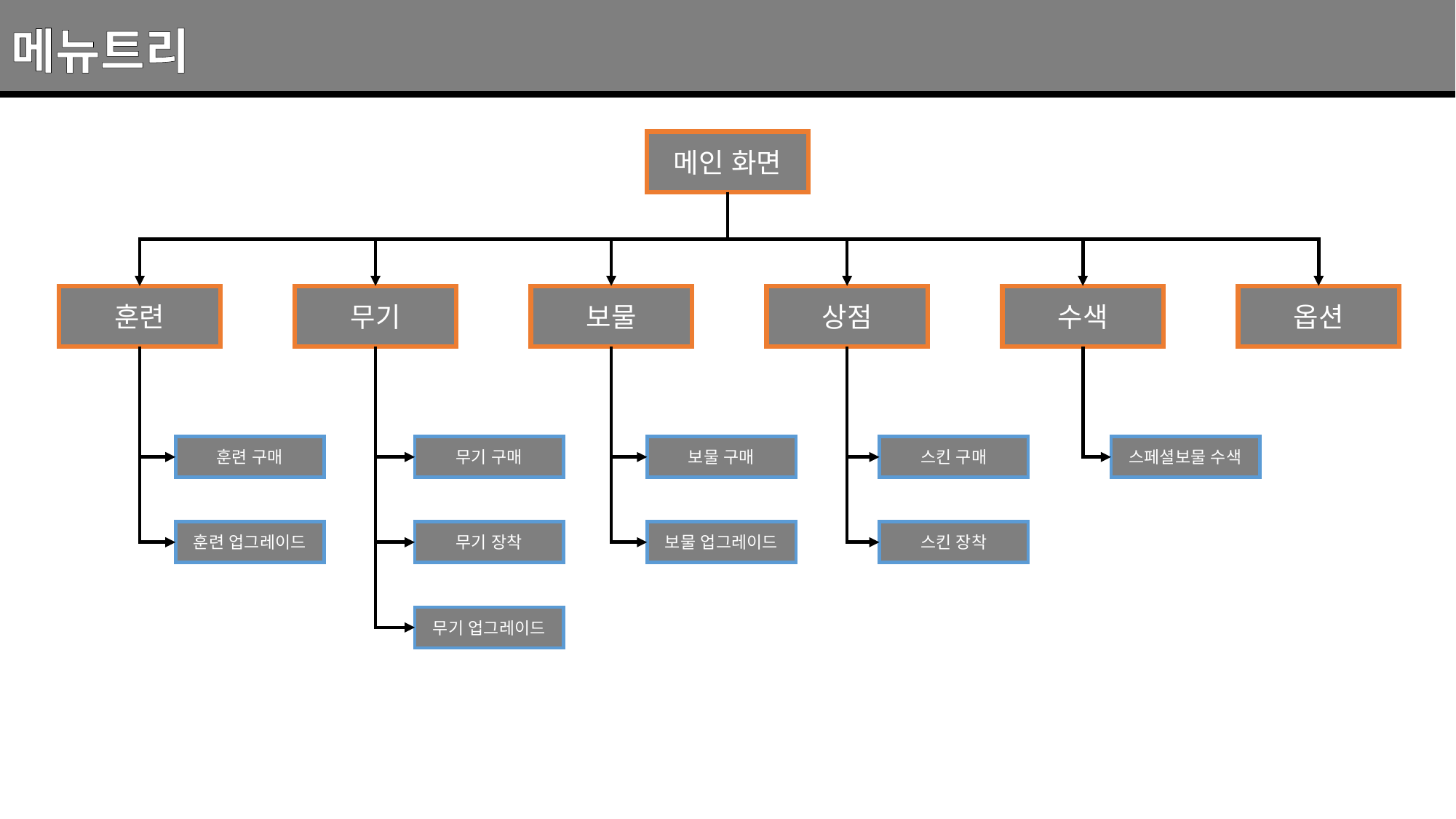

메뉴트리
메인 화면
훈련
무기
보물
상점
수색
옵션
스페셜보물 수색
훈련 구매
무기 구매
보물 구매
스킨 구매
훈련 업그레이드
무기 장착
보물 업그레이드
스킨 장착
무기 업그레이드